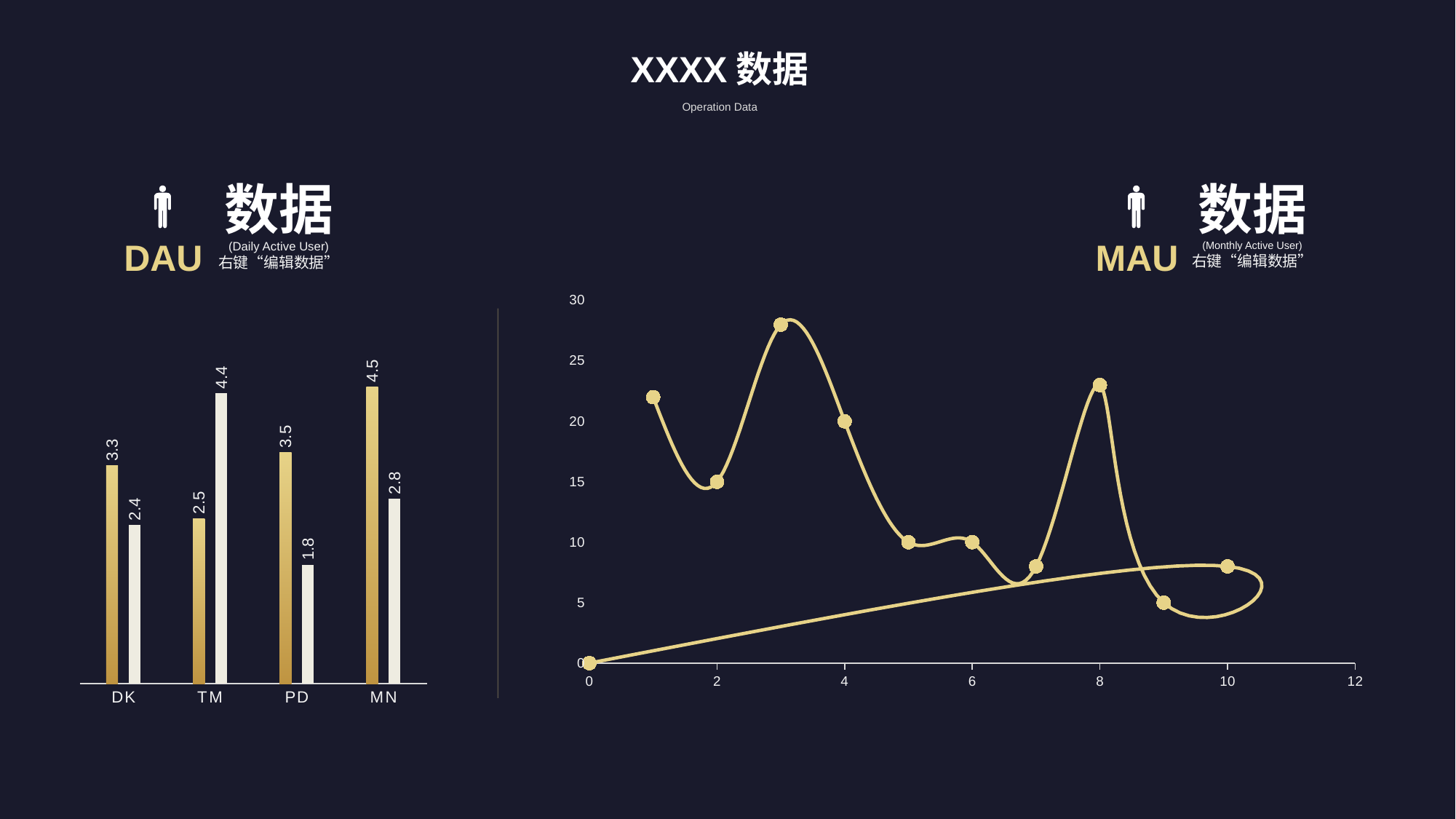

XXXX数据
Operation Data
数据
数据

DAU
MAU
(Daily Active User)
右键“编辑数据”
(Monthly Active User)
右键“编辑数据”

### Chart

| Category | Series 1 |
|---|---|

### Chart

| Category | Series 1 | Series 2 |
|---|---|---|
| DK | 3.3 | 2.4 |
| TM | 2.5 | 4.4 |
| PD | 3.5 | 1.8 |
| MN | 4.5 | 2.8 |